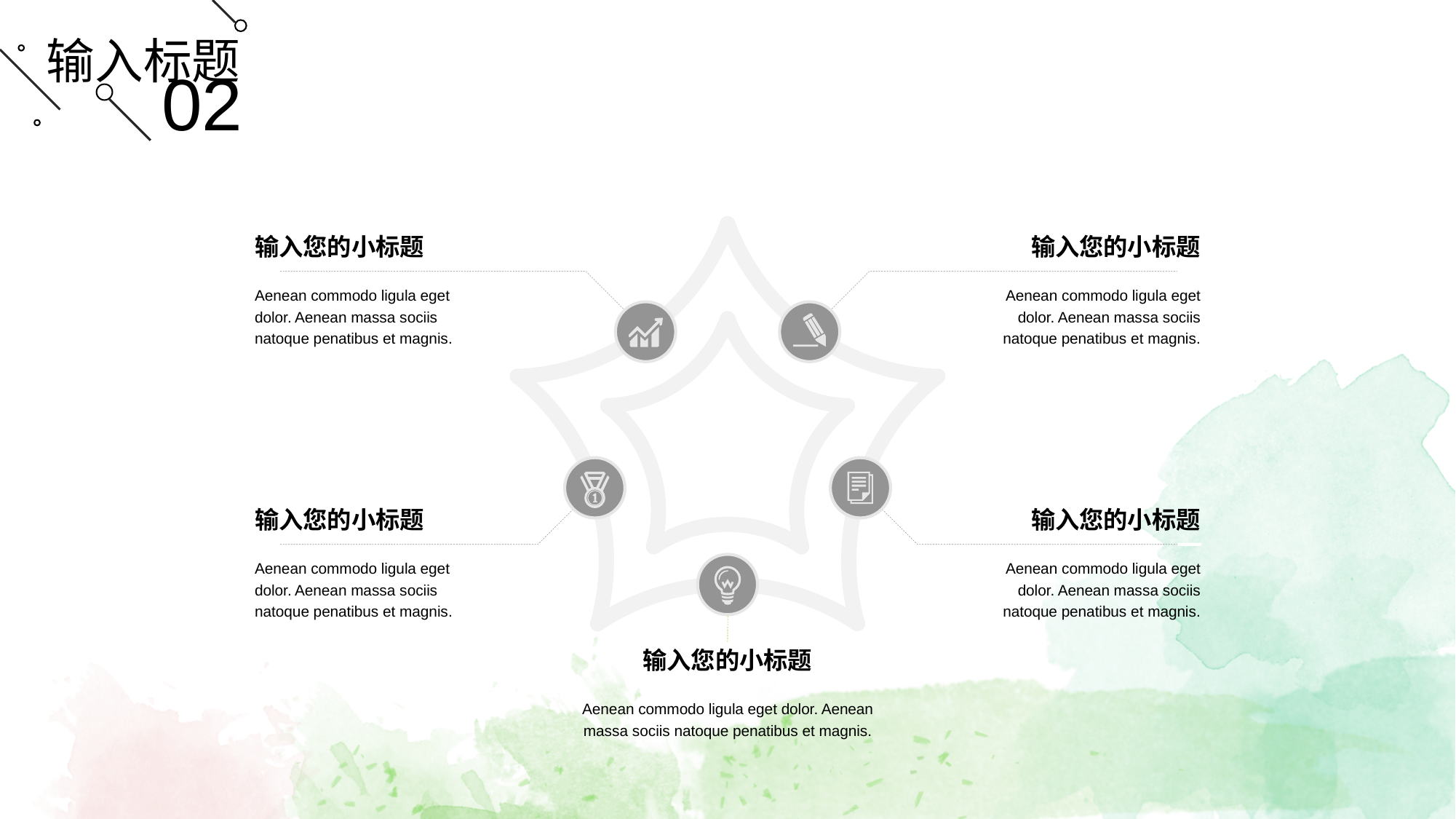

输入标题

02

输入您的小标题

Aenean commodo ligula eget dolor. Aenean massa sociis natoque penatibus et magnis.
输入您的小标题

Aenean commodo ligula eget dolor. Aenean massa sociis natoque penatibus et magnis.
输入您的小标题

Aenean commodo ligula eget dolor. Aenean massa sociis natoque penatibus et magnis.
输入您的小标题

Aenean commodo ligula eget dolor. Aenean massa sociis natoque penatibus et magnis.

输入您的小标题

Aenean commodo ligula eget dolor. Aenean massa sociis natoque penatibus et magnis.